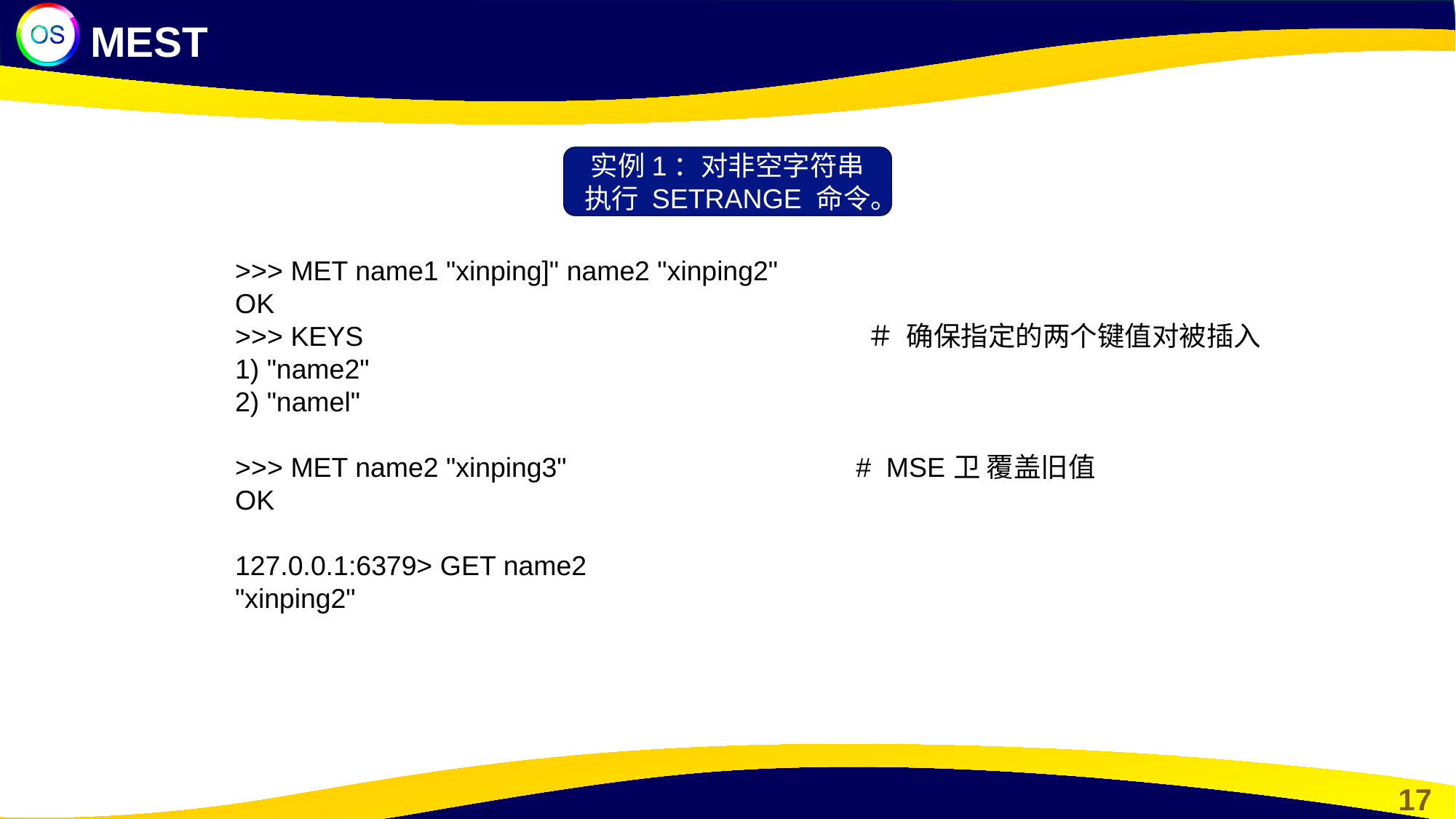

MEST
实例1：对非空字符串执行 SETRANGE 命令。
>>> MET name1 "xinping]" name2 "xinping2"
OK
>>> KEYS                                                                 ＃  确保指定的两个键值对被插入
1) "name2"
2) "namel"

>>> MET name2 "xinping3"                                      #  MSE卫 覆盖旧值
OK

127.0.0.1:6379> GET name2
"xinping2"